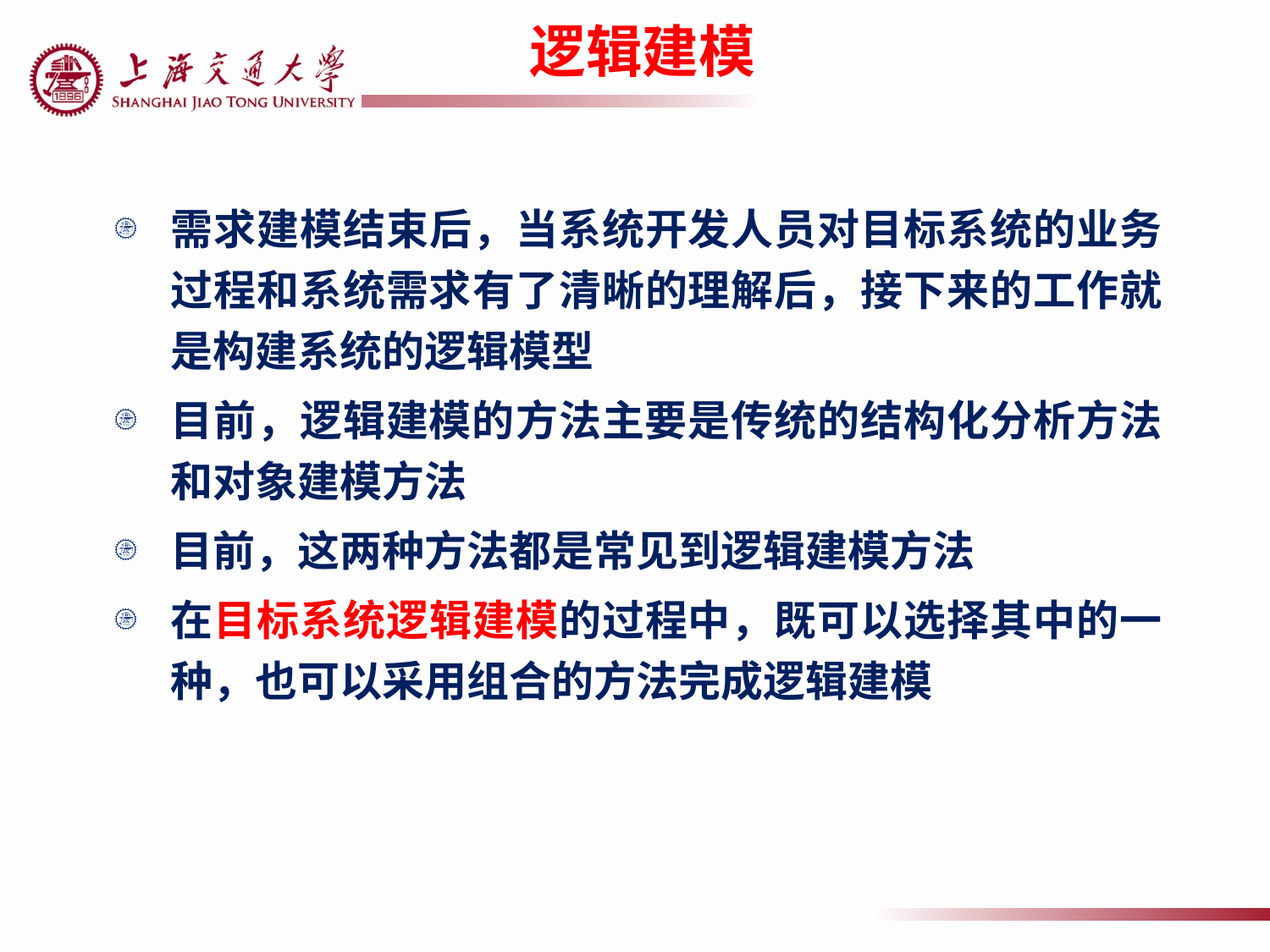

# 逻辑建模
需求建模结束后，当系统开发人员对目标系统的业务过程和系统需求有了清晰的理解后，接下来的工作就是构建系统的逻辑模型
目前，逻辑建模的方法主要是传统的结构化分析方法和对象建模方法
目前，这两种方法都是常见到逻辑建模方法
在目标系统逻辑建模的过程中，既可以选择其中的一种，也可以采用组合的方法完成逻辑建模